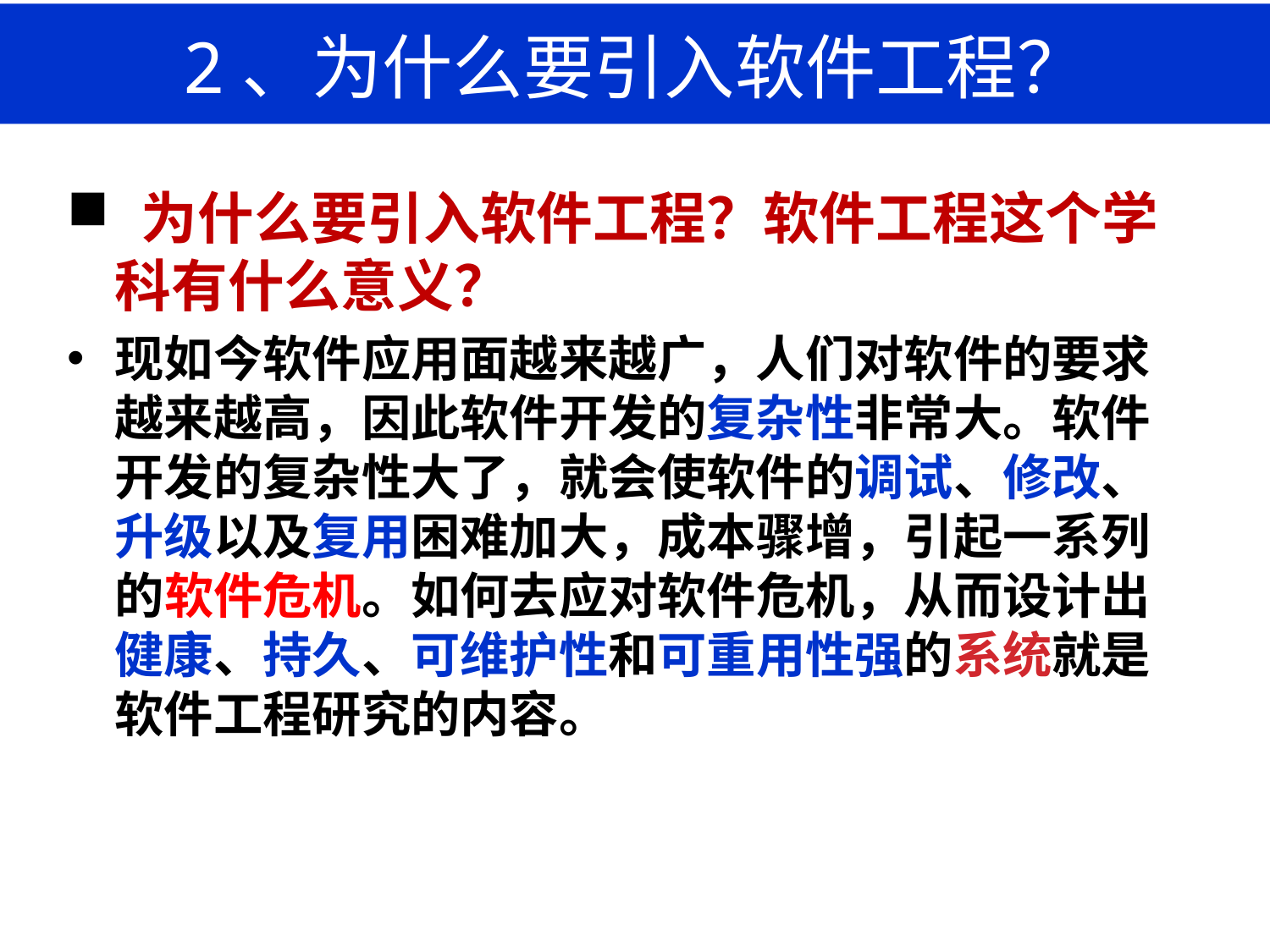

# 2、为什么要引入软件工程？
 为什么要引入软件工程？软件工程这个学科有什么意义？
现如今软件应用面越来越广，人们对软件的要求越来越高，因此软件开发的复杂性非常大。软件开发的复杂性大了，就会使软件的调试、修改、升级以及复用困难加大，成本骤增，引起一系列的软件危机。如何去应对软件危机，从而设计出健康、持久、可维护性和可重用性强的系统就是软件工程研究的内容。